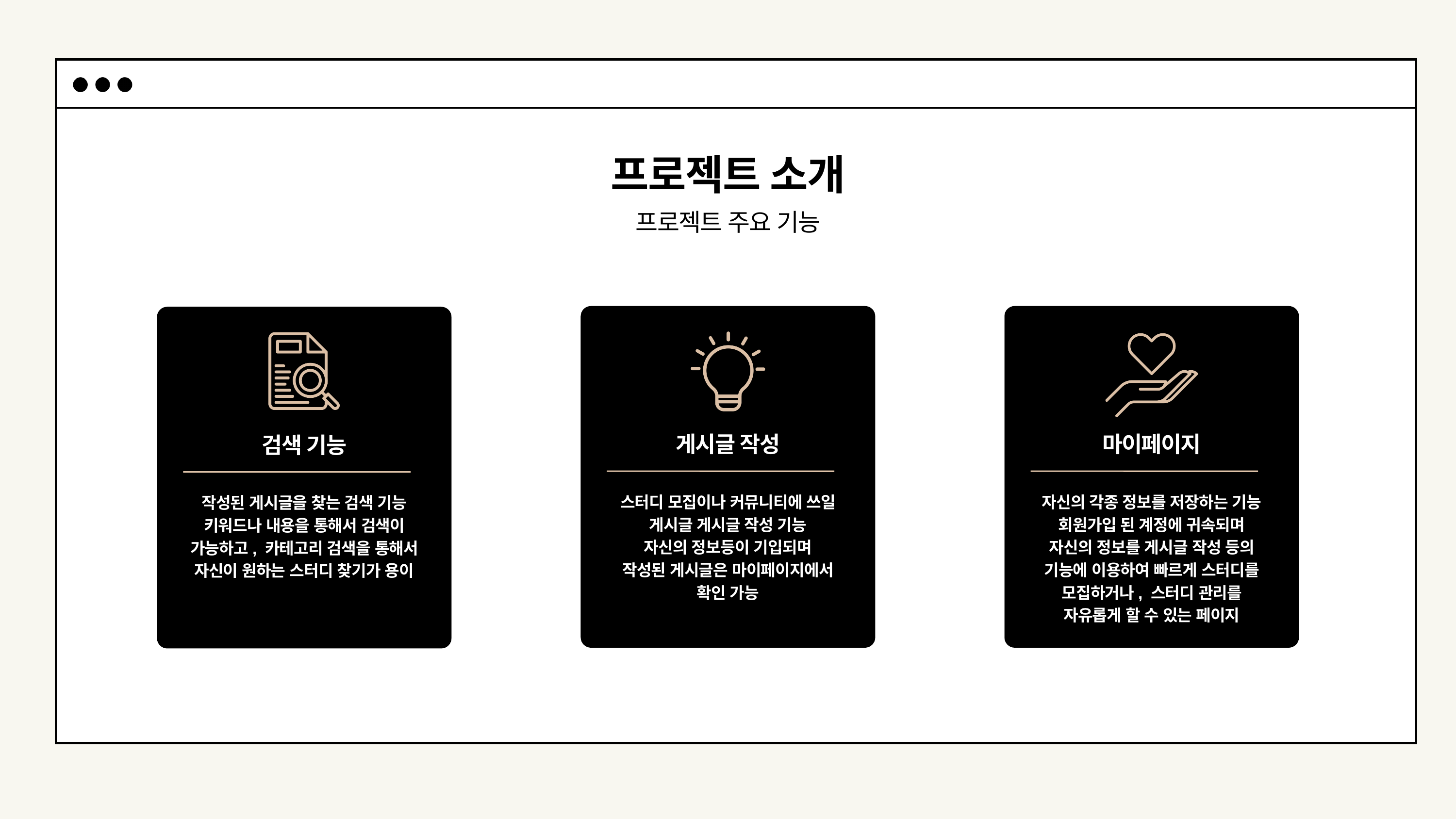

프로젝트 소개
프로젝트 주요 기능

빠른 터디 모집, 자유로운 스터디 관리 사이트

혁신 촉진
게시글 작성
마이페이지
검색 기능

스터디 모집이나 커뮤니티에 쓰일 게시글 게시글 작성 기능
자신의 정보등이 기입되며
작성된 게시글은 마이페이지에서 확인 가능
자신의 각종 정보를 저장하는 기능
회원가입 된 계정에 귀속되며
자신의 정보를 게시글 작성 등의 기능에 이용하여 빠르게 스터디를 모집하거나, 스터디 관리를 자유롭게 할 수 있는 페이지
작성된 게시글을 찾는 검색 기능
키워드나 내용을 통해서 검색이 가능하고, 카테고리 검색을 통해서 자신이 원하는 스터디 찾기가 용이